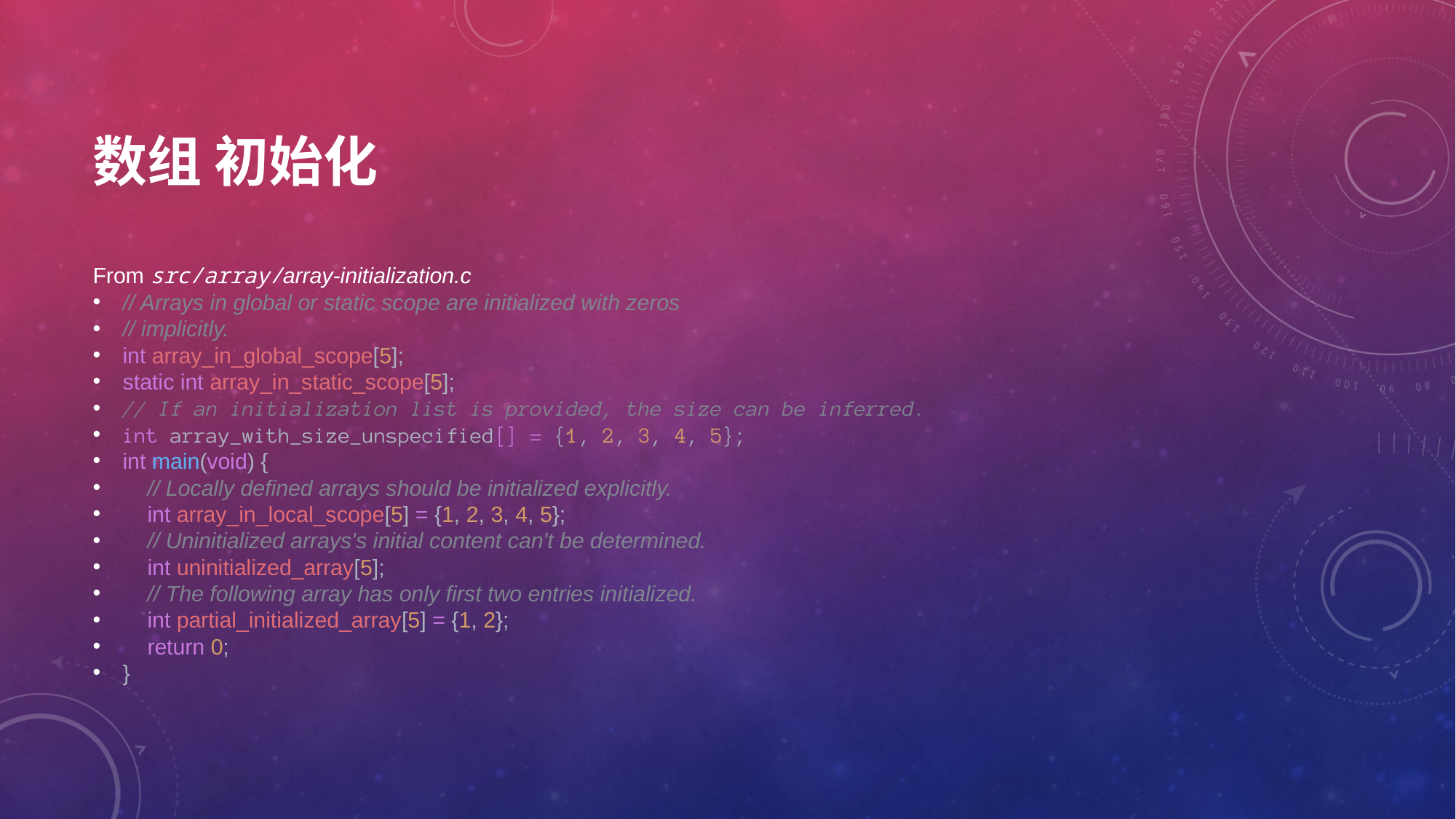

# 数组 初始化
From src/array/array-initialization.c
// Arrays in global or static scope are initialized with zeros
// implicitly.
int array_in_global_scope[5];
static int array_in_static_scope[5];
// If an initialization list is provided, the size can be inferred.
int array_with_size_unspecified[] = {1, 2, 3, 4, 5};
int main(void) {
    // Locally defined arrays should be initialized explicitly.
    int array_in_local_scope[5] = {1, 2, 3, 4, 5};
    // Uninitialized arrays's initial content can't be determined.
    int uninitialized_array[5];
    // The following array has only first two entries initialized.
    int partial_initialized_array[5] = {1, 2};
    return 0;
}